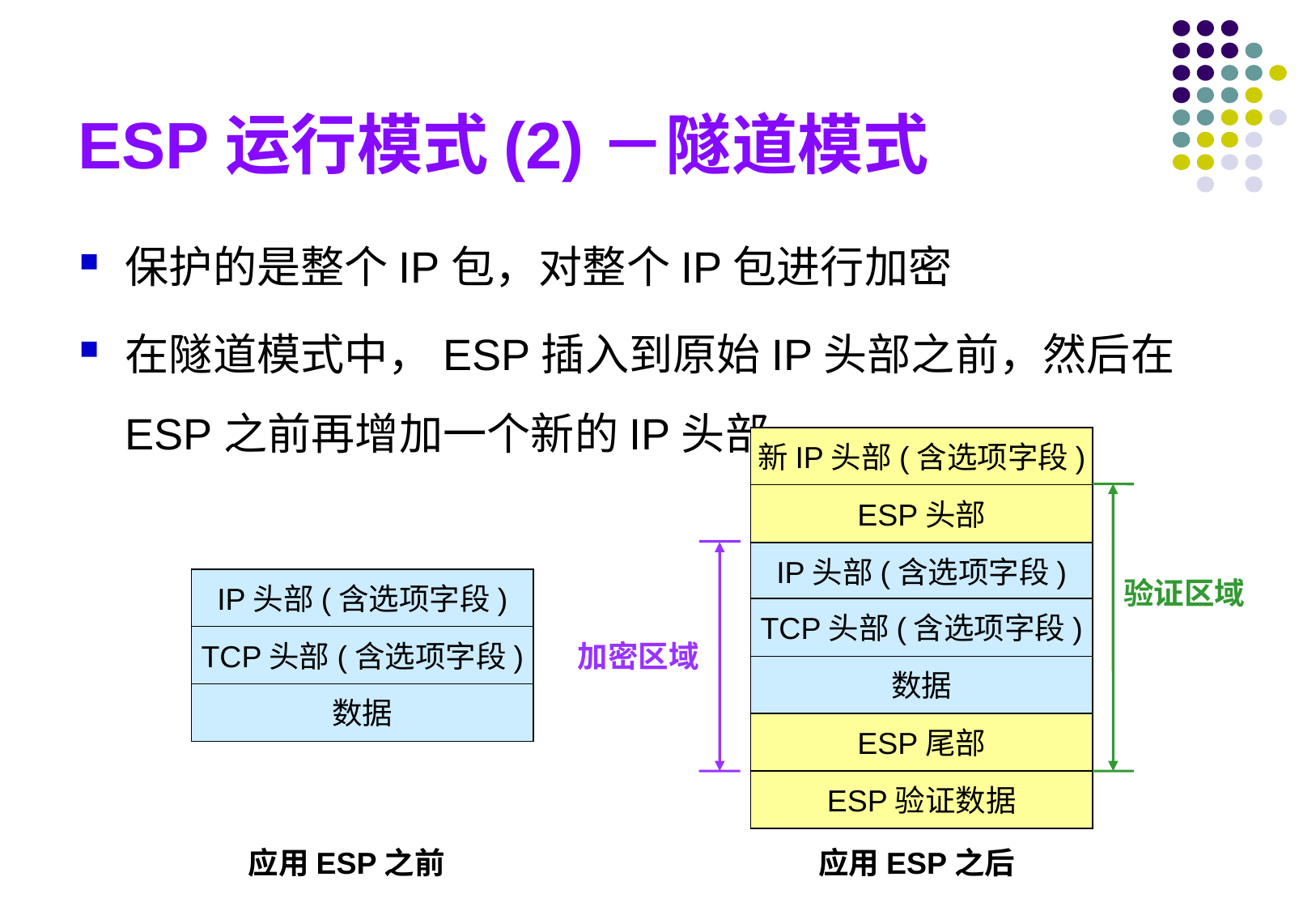

# ESP运行模式(2)－隧道模式
保护的是整个IP包，对整个IP包进行加密
在隧道模式中，ESP插入到原始IP头部之前，然后在ESP之前再增加一个新的IP头部

新IP头部(含选项字段)

验证区域

ESP头部

加密区域

IP头部(含选项字段)
IP头部(含选项字段)
TCP头部(含选项字段)
TCP头部(含选项字段)
数据
数据
ESP尾部
ESP验证数据
 应用ESP之前
 应用ESP之后